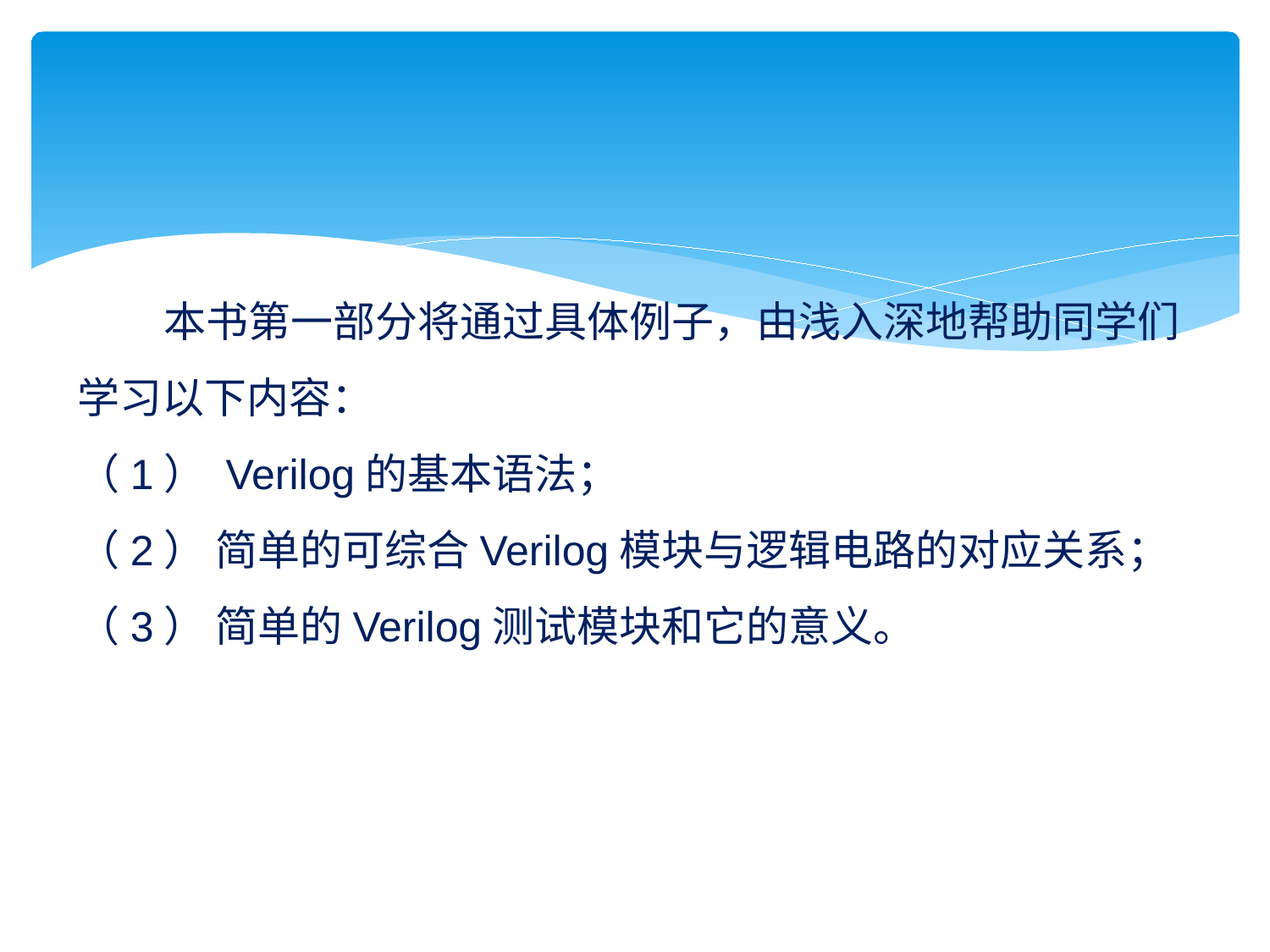

# 本书第一部分将通过具体例子，由浅入深地帮助同学们学习以下内容： （1） Verilog的基本语法； （2） 简单的可综合Verilog模块与逻辑电路的对应关系； （3） 简单的Verilog测试模块和它的意义。